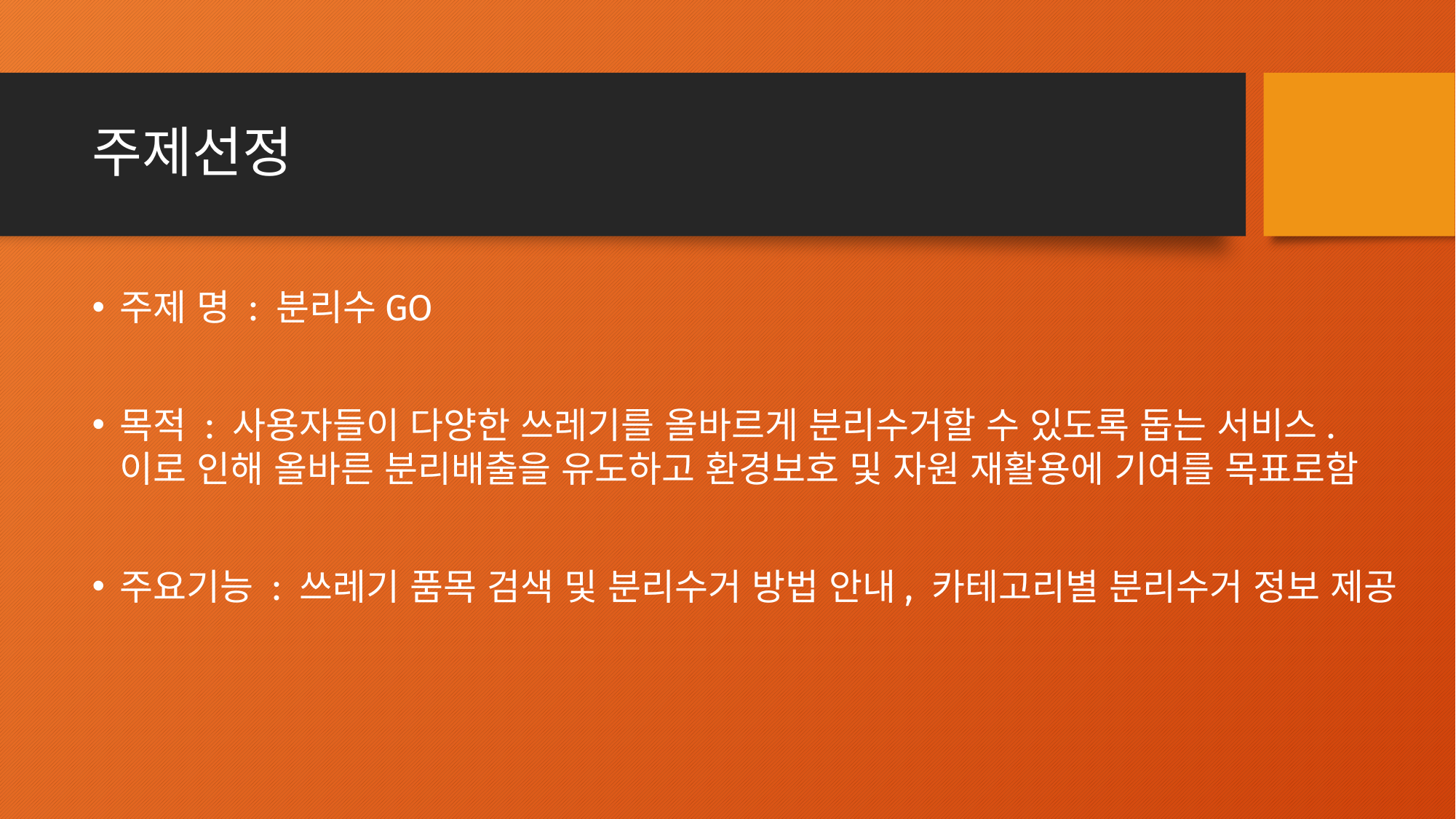

# 주제선정
주제 명 : 분리수GO

목적 : 사용자들이 다양한 쓰레기를 올바르게 분리수거할 수 있도록 돕는 서비스. 이로 인해 올바른 분리배출을 유도하고 환경보호 및 자원 재활용에 기여를 목표로함

주요기능 : 쓰레기 품목 검색 및 분리수거 방법 안내, 카테고리별 분리수거 정보 제공